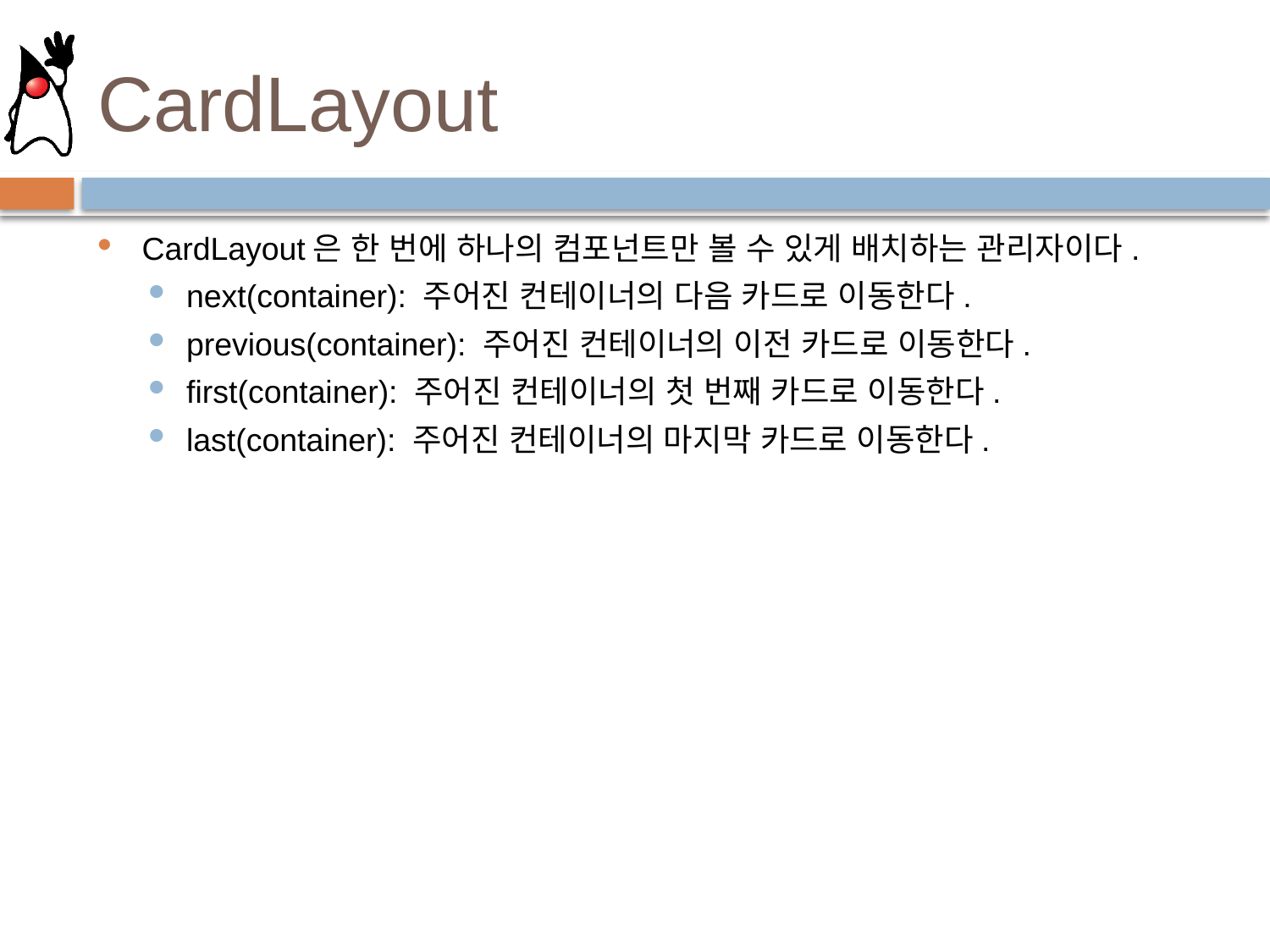

# CardLayout
CardLayout은 한 번에 하나의 컴포넌트만 볼 수 있게 배치하는 관리자이다.
next(container): 주어진 컨테이너의 다음 카드로 이동한다.
previous(container): 주어진 컨테이너의 이전 카드로 이동한다.
first(container): 주어진 컨테이너의 첫 번째 카드로 이동한다.
last(container): 주어진 컨테이너의 마지막 카드로 이동한다.